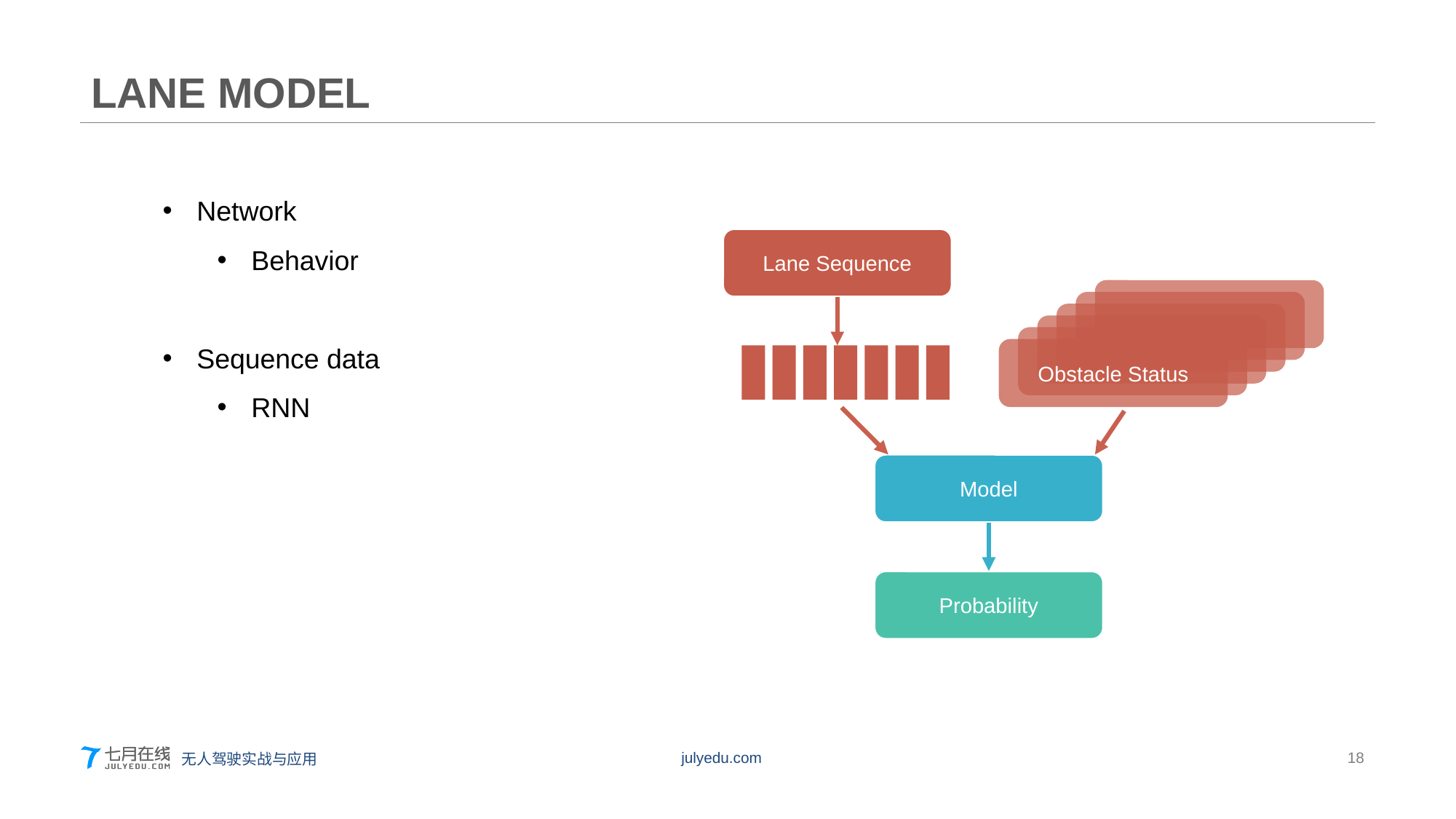

# LANE MODEL
Network
Behavior

Sequence data
RNN
Lane Sequence

Obstacle Status

Model
Probability
无人驾驶实战与应用
18